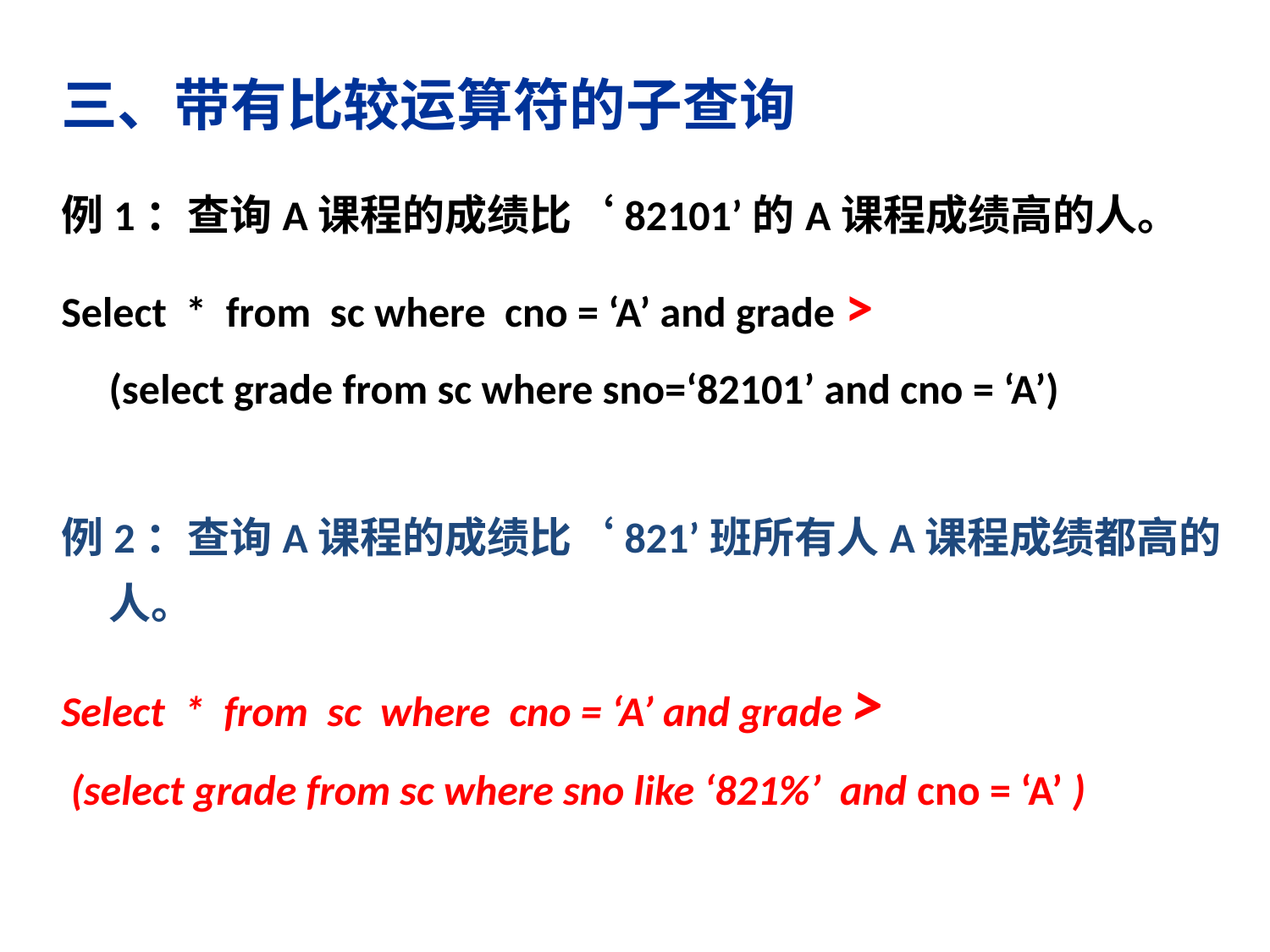

三、带有比较运算符的子查询
例1：查询A课程的成绩比‘82101’的A课程成绩高的人。
Select  *  from  sc where  cno = ‘A’ and grade >
	(select grade from sc where sno=‘82101’ and cno = ‘A’)

例2：查询A课程的成绩比‘821’班所有人A课程成绩都高的人。
Select  *  from  sc  where  cno = ‘A’ and grade >
 (select grade from sc where sno like ‘821%’  and cno = ‘A’ )